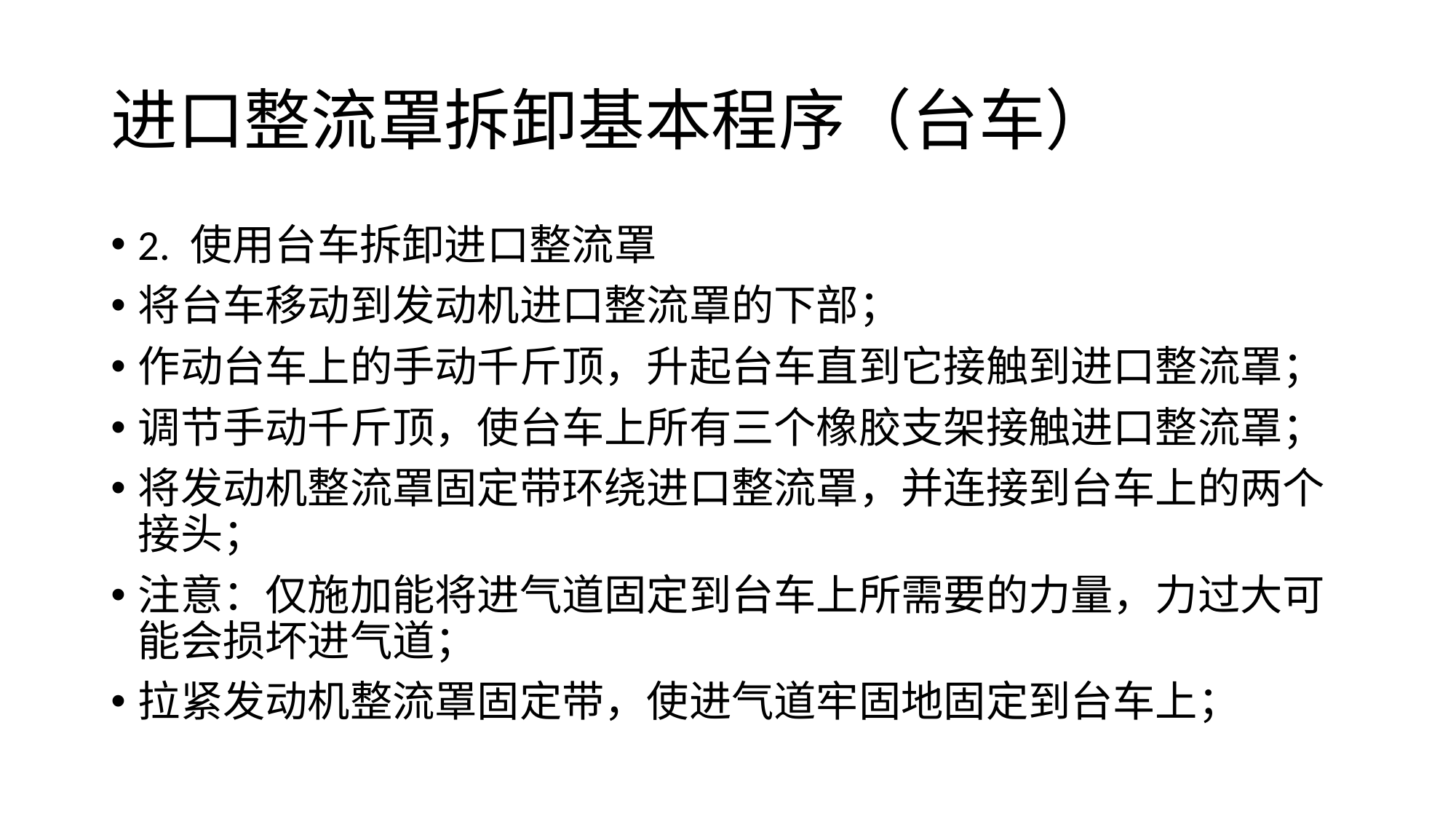

# 进口整流罩拆卸基本程序（台车）
2. 使用台车拆卸进口整流罩
将台车移动到发动机进口整流罩的下部；
作动台车上的手动千斤顶，升起台车直到它接触到进口整流罩；
调节手动千斤顶，使台车上所有三个橡胶支架接触进口整流罩；
将发动机整流罩固定带环绕进口整流罩，并连接到台车上的两个接头；
注意：仅施加能将进气道固定到台车上所需要的力量，力过大可能会损坏进气道；
拉紧发动机整流罩固定带，使进气道牢固地固定到台车上；